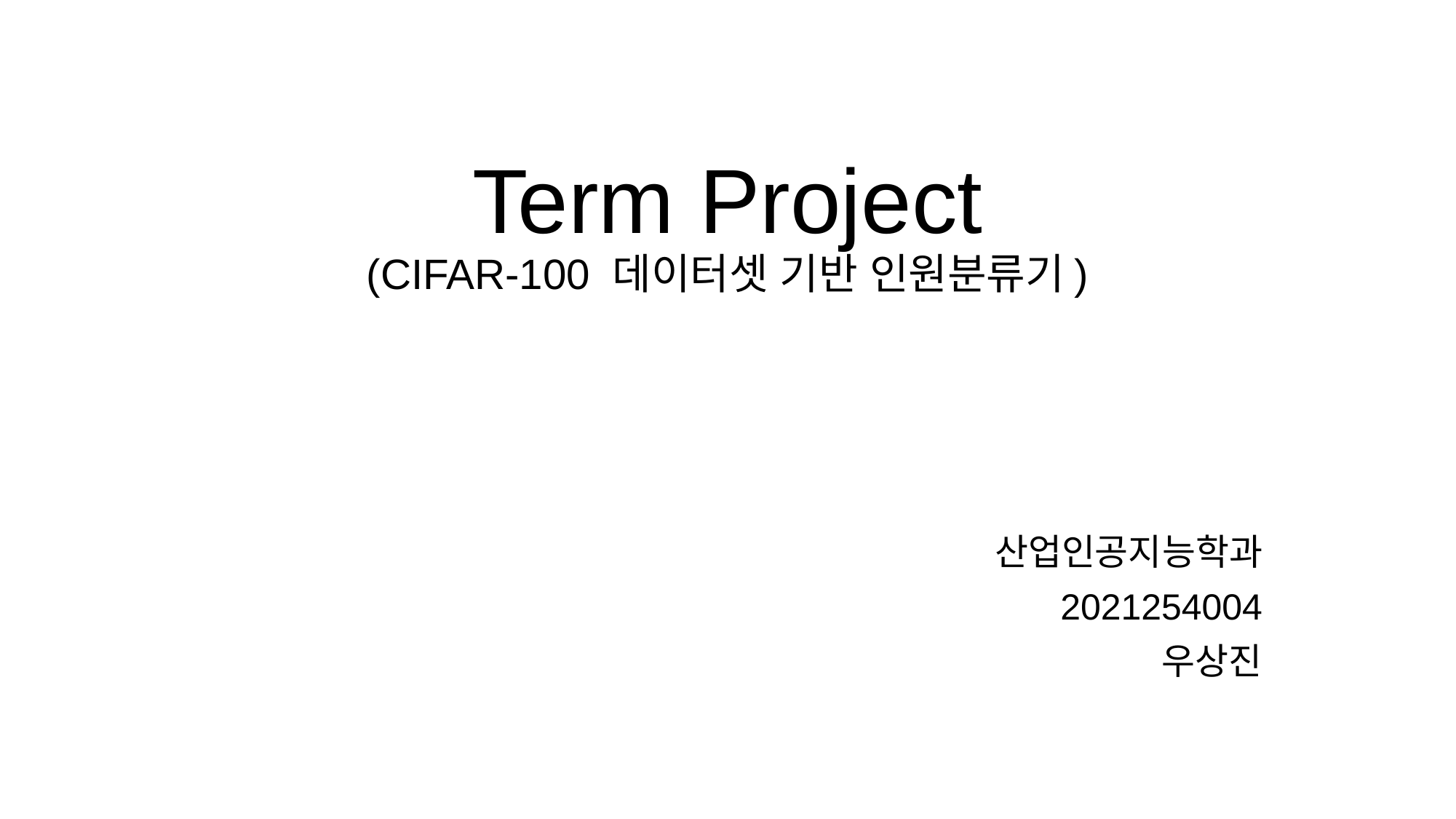

# Term Project (CIFAR-100 데이터셋 기반 인원분류기)
산업인공지능학과
2021254004
우상진